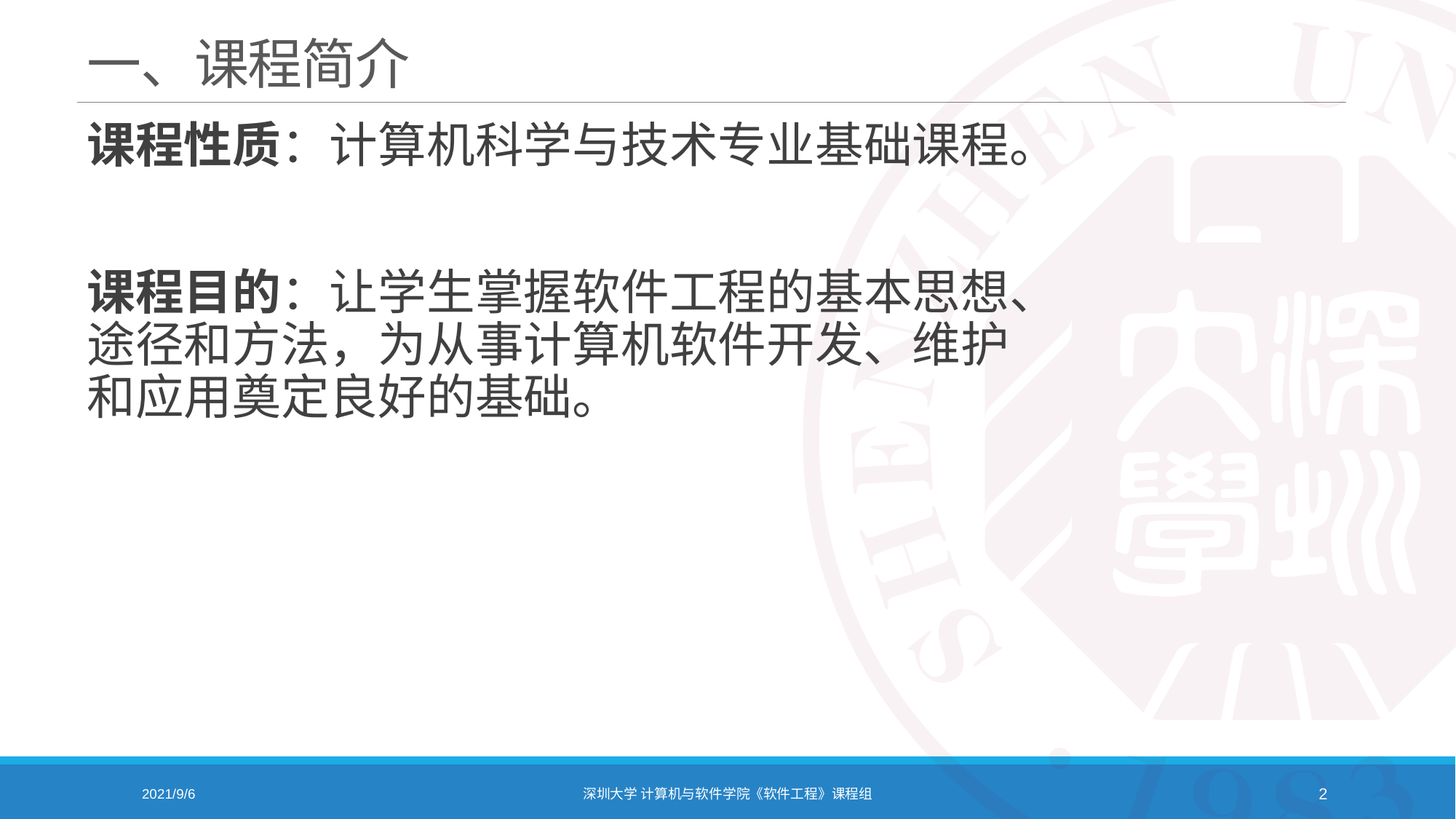

# 一、课程简介
课程性质：计算机科学与技术专业基础课程。

课程目的：让学生掌握软件工程的基本思想、途径和方法，为从事计算机软件开发、维护和应用奠定良好的基础。
2021/9/6
深圳大学 计算机与软件学院《软件工程》课程组
2